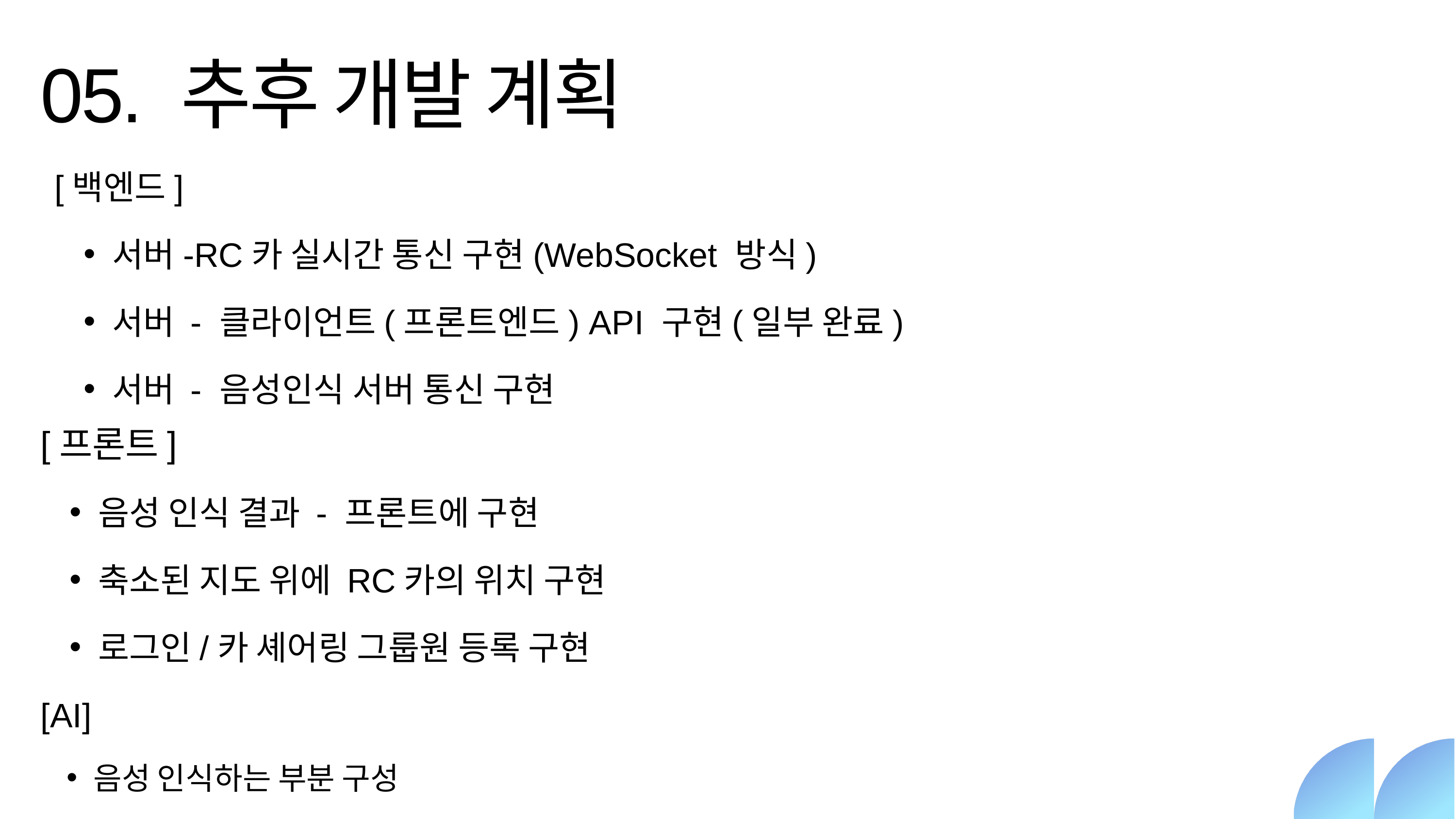

05. 추후 개발 계획
[백엔드]
서버-RC카 실시간 통신 구현(WebSocket 방식)
서버 - 클라이언트(프론트엔드) API 구현(일부 완료)
서버 - 음성인식 서버 통신 구현

[프론트]
음성 인식 결과 - 프론트에 구현
축소된 지도 위에 RC카의 위치 구현
로그인/카 셰어링 그룹원 등록 구현
[AI]
음성 인식하는 부분 구성